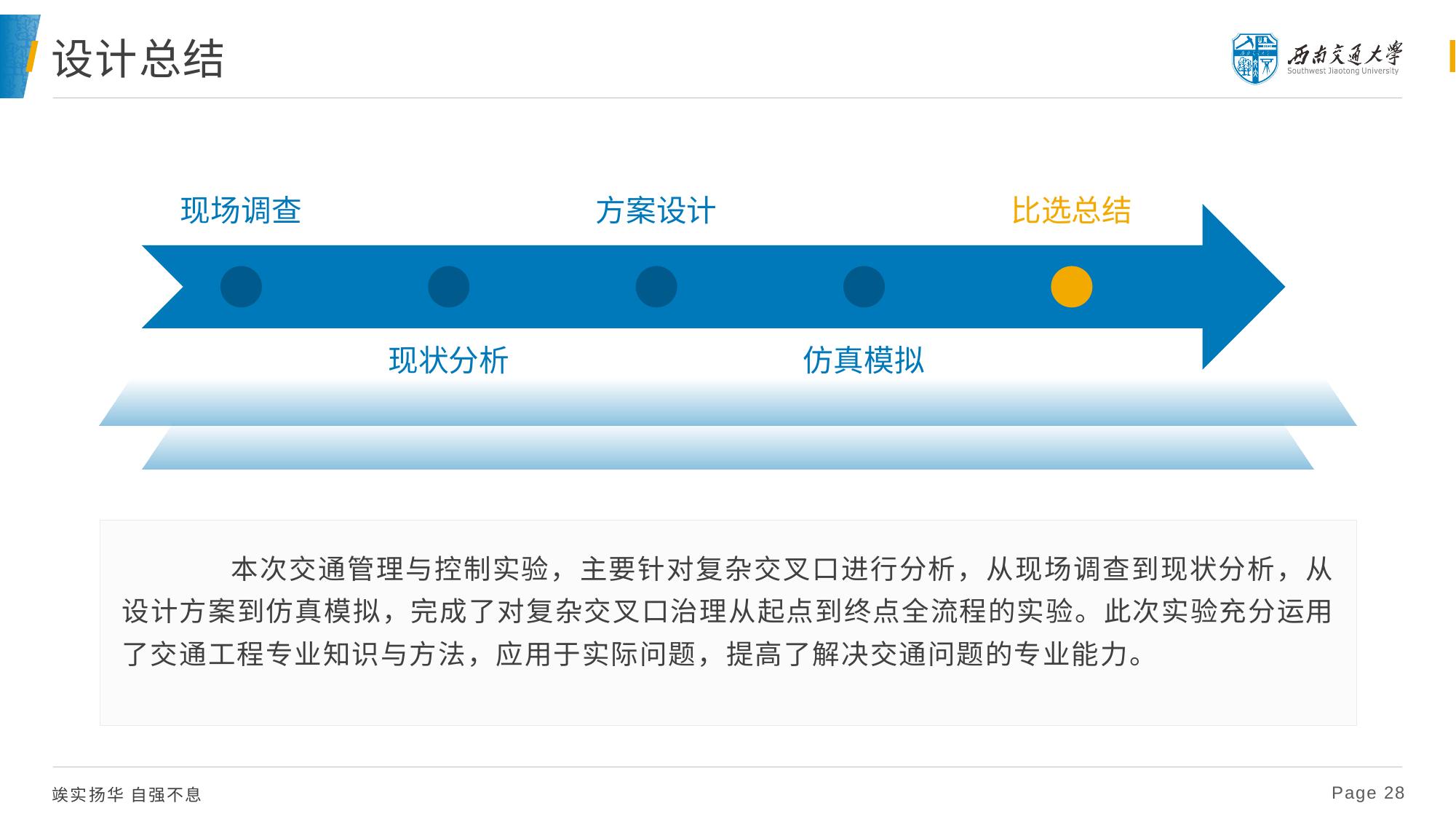

# 设计总结
现场调查
现状分析
方案设计
仿真模拟
比选总结

	本次交通管理与控制实验，主要针对复杂交叉口进行分析，从现场调查到现状分析，从设计方案到仿真模拟，完成了对复杂交叉口治理从起点到终点全流程的实验。此次实验充分运用了交通工程专业知识与方法，应用于实际问题，提高了解决交通问题的专业能力。
  Page 28